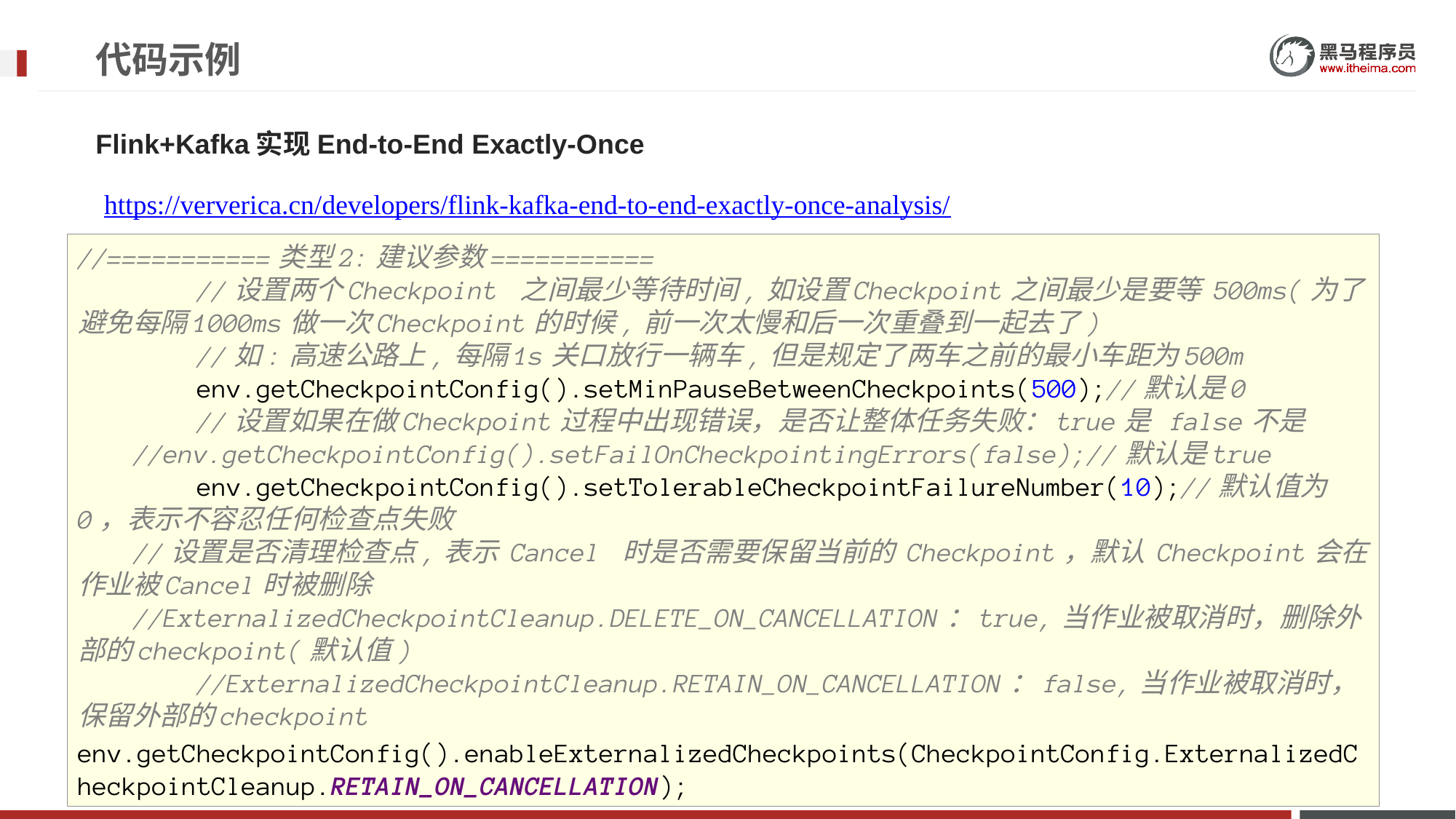

# 代码示例
Flink+Kafka实现End-to-End Exactly-Once
https://ververica.cn/developers/flink-kafka-end-to-end-exactly-once-analysis/
//===========类型2:建议参数===========
        //设置两个Checkpoint 之间最少等待时间,如设置Checkpoint之间最少是要等 500ms(为了避免每隔1000ms做一次Checkpoint的时候,前一次太慢和后一次重叠到一起去了)
        //如:高速公路上,每隔1s关口放行一辆车,但是规定了两车之前的最小车距为500m
        env.getCheckpointConfig().setMinPauseBetweenCheckpoints(500);//默认是0
        //设置如果在做Checkpoint过程中出现错误，是否让整体任务失败：true是  false不是
        //env.getCheckpointConfig().setFailOnCheckpointingErrors(false);//默认是true
        env.getCheckpointConfig().setTolerableCheckpointFailureNumber(10);//默认值为0，表示不容忍任何检查点失败
        //设置是否清理检查点,表示 Cancel 时是否需要保留当前的 Checkpoint，默认 Checkpoint会在作业被Cancel时被删除
        //ExternalizedCheckpointCleanup.DELETE_ON_CANCELLATION：true,当作业被取消时，删除外部的checkpoint(默认值)
        //ExternalizedCheckpointCleanup.RETAIN_ON_CANCELLATION：false,当作业被取消时，保留外部的checkpoint
env.getCheckpointConfig().enableExternalizedCheckpoints(CheckpointConfig.ExternalizedCheckpointCleanup.RETAIN_ON_CANCELLATION);